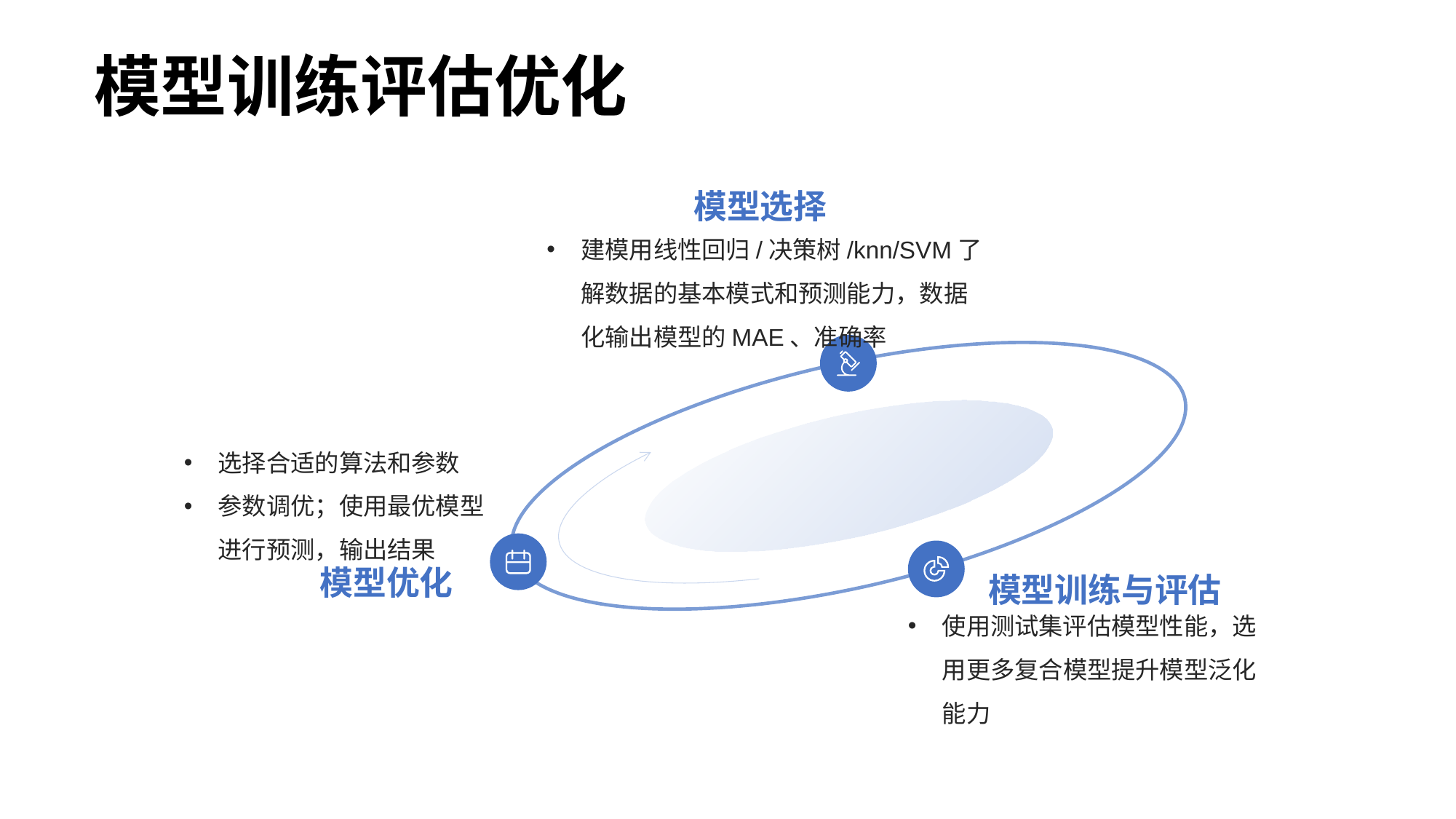

# 模型训练评估优化
模型选择
建模用线性回归/决策树/knn/SVM了解数据的基本模式和预测能力，数据化输出模型的MAE、准确率

选择合适的算法和参数
参数调优；使用最优模型进行预测，输出结果

模型优化

模型训练与评估

使用测试集评估模型性能，选用更多复合模型提升模型泛化能力